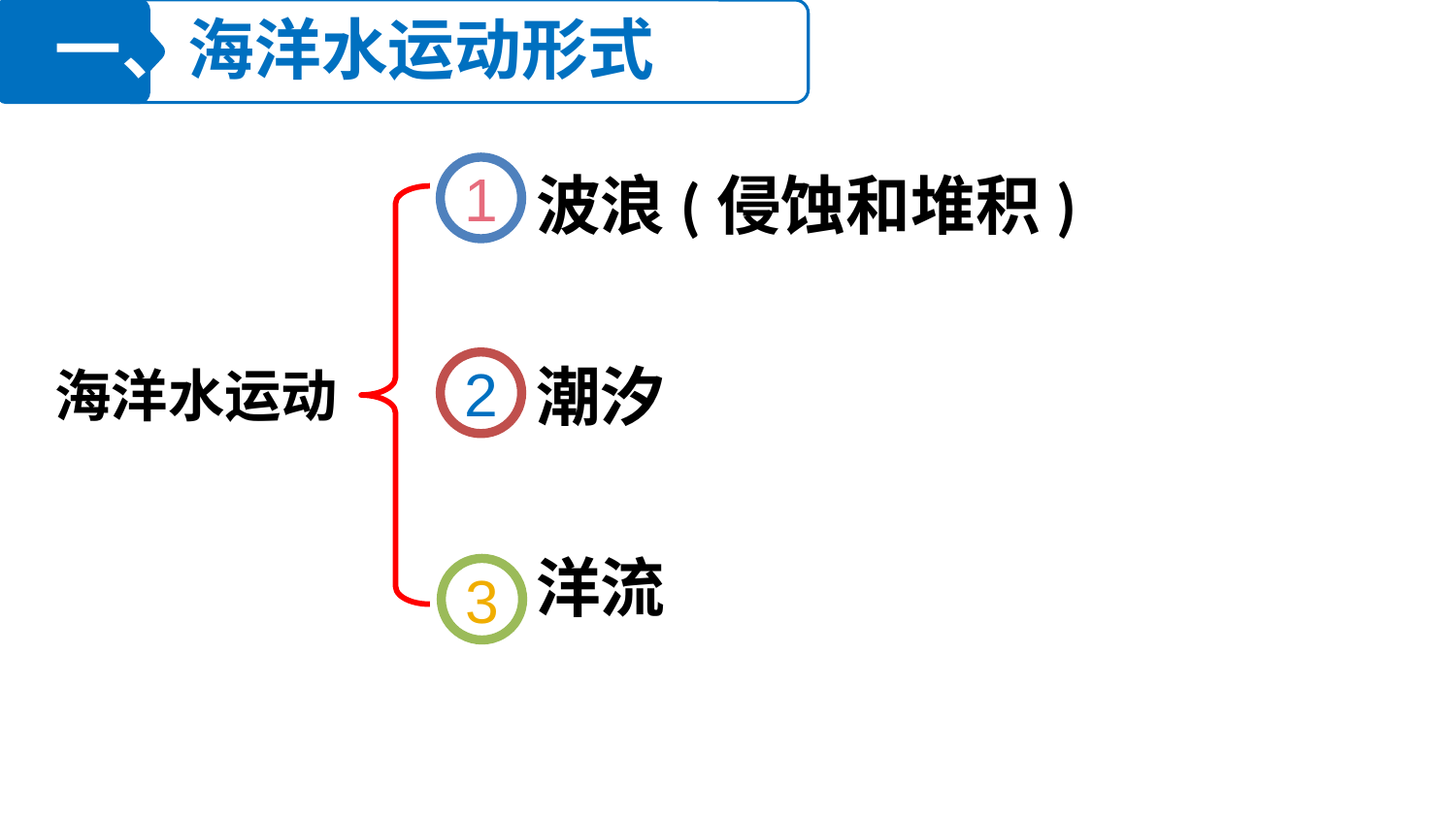

一、海洋水运动形式

波浪(侵蚀和堆积)

潮汐

洋流
1

海洋水运动
2
3